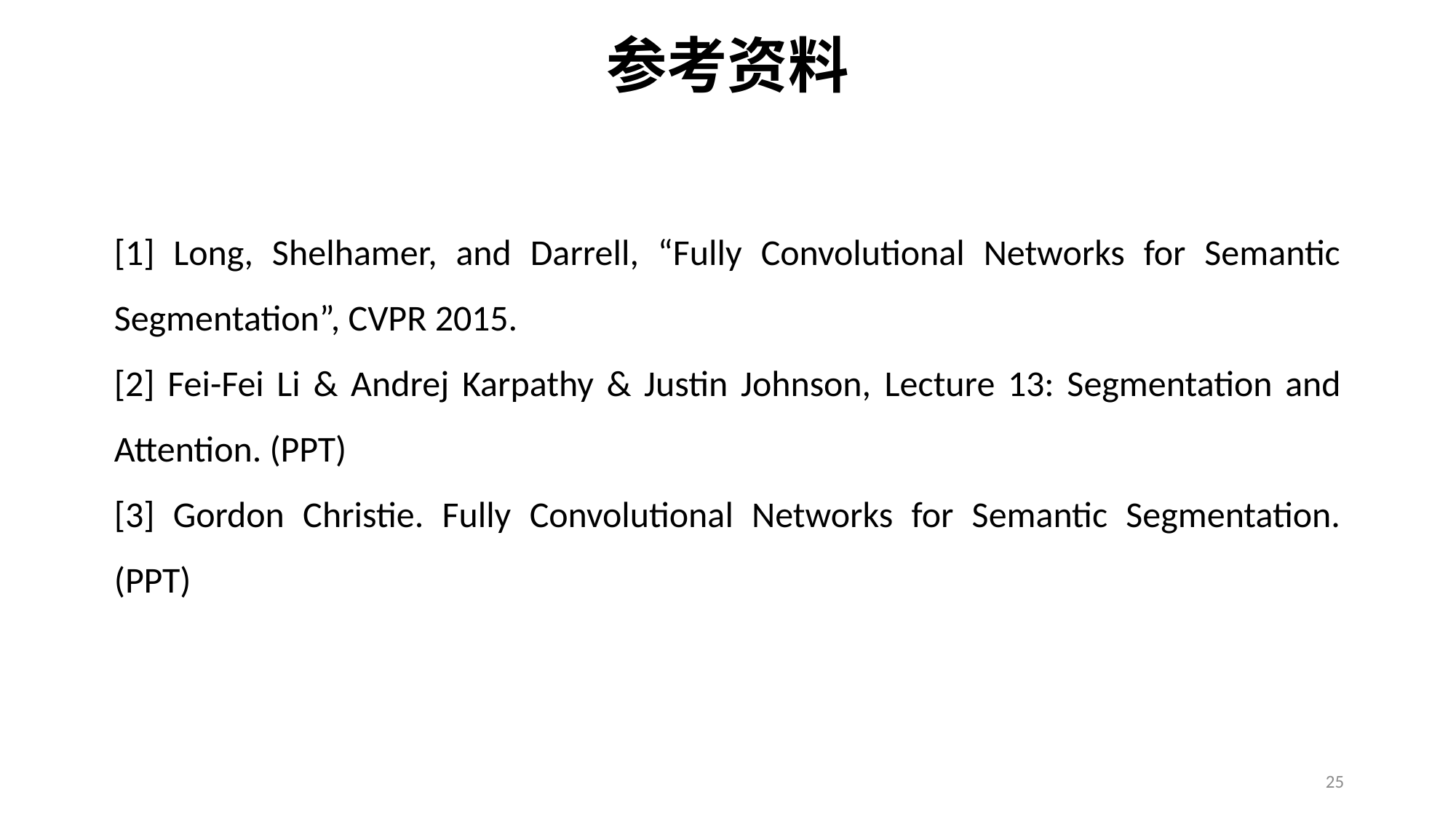

参考资料
[1] Long, Shelhamer, and Darrell, “Fully Convolutional Networks for Semantic Segmentation”, CVPR 2015.
[2] Fei-Fei Li & Andrej Karpathy & Justin Johnson, Lecture 13: Segmentation and Attention. (PPT)
[3] Gordon Christie. Fully Convolutional Networks for Semantic Segmentation. (PPT)
25